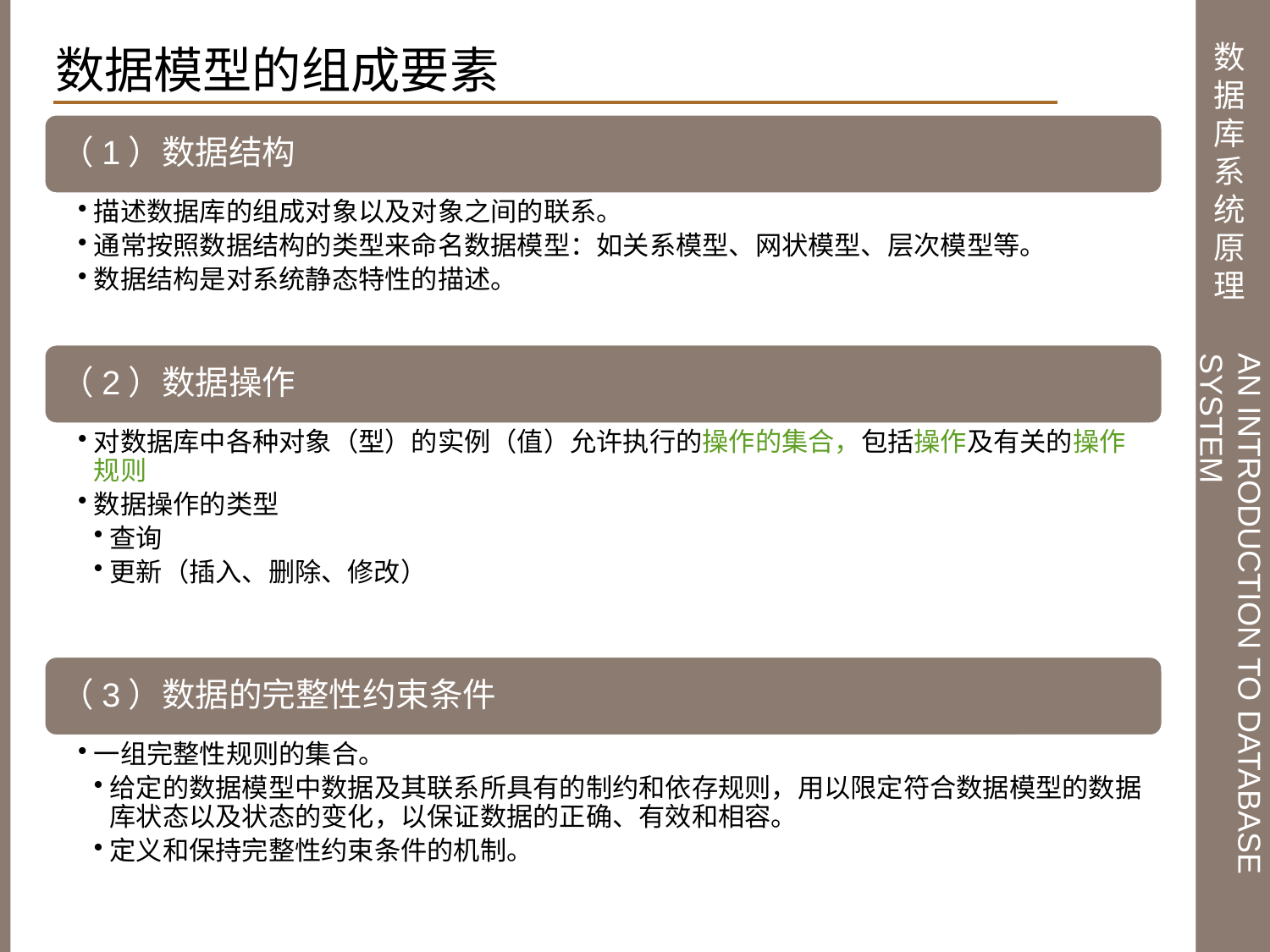

数据模型的组成要素
（1）数据结构
描述数据库的组成对象以及对象之间的联系。
通常按照数据结构的类型来命名数据模型：如关系模型、网状模型、层次模型等。
数据结构是对系统静态特性的描述。
（2）数据操作
对数据库中各种对象（型）的实例（值）允许执行的操作的集合，包括操作及有关的操作规则
数据操作的类型
查询
更新（插入、删除、修改）
（3）数据的完整性约束条件
一组完整性规则的集合。
给定的数据模型中数据及其联系所具有的制约和依存规则，用以限定符合数据模型的数据库状态以及状态的变化，以保证数据的正确、有效和相容。
定义和保持完整性约束条件的机制。